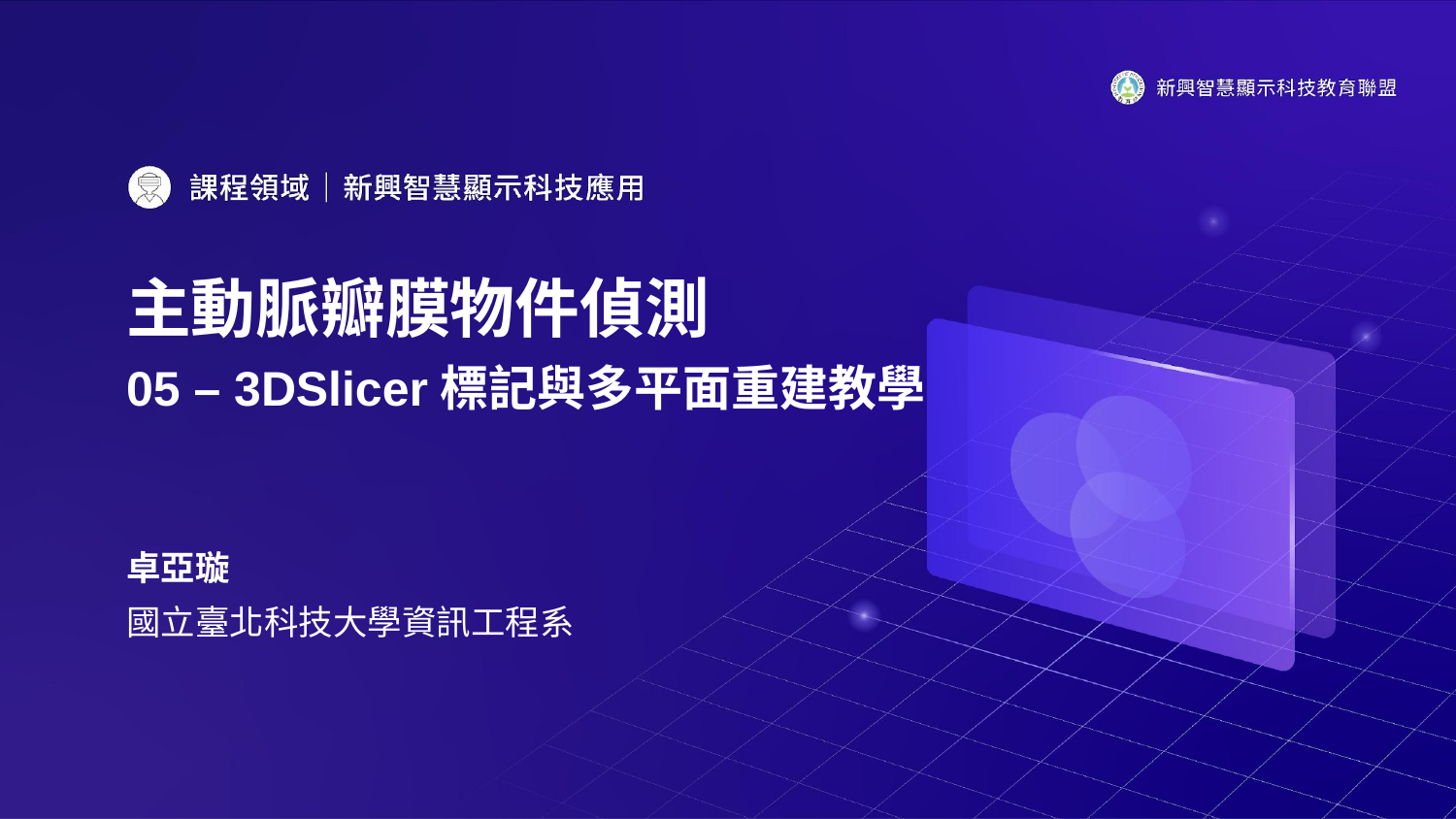

# 主動脈瓣膜物件偵測
05 – 3DSlicer標記與多平面重建教學
卓亞璇
國立臺北科技大學資訊工程系